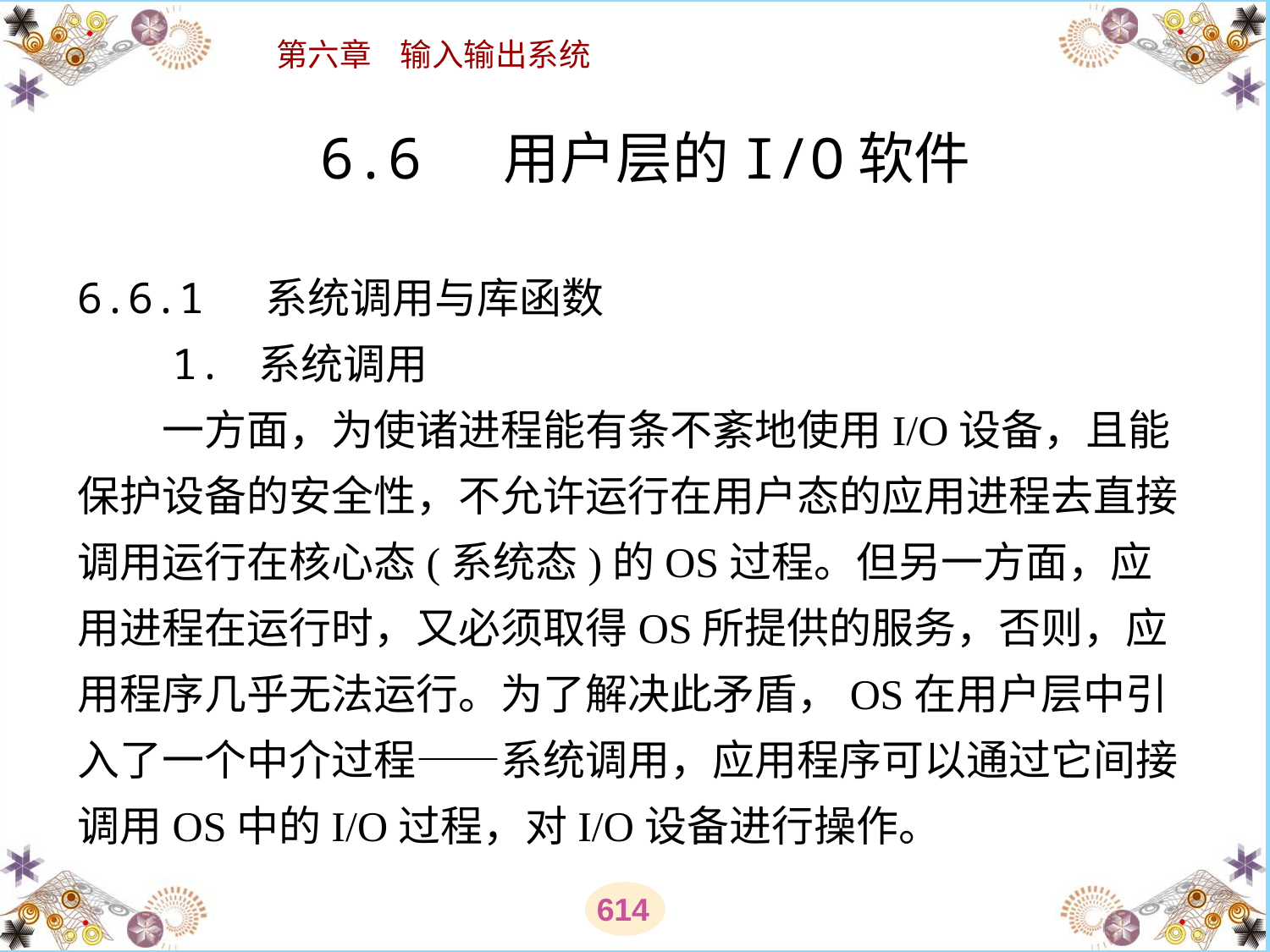

# 6.6  用户层的I/O软件 6.6.1  系统调用与库函数 　　1. 系统调用 　　一方面，为使诸进程能有条不紊地使用I/O设备，且能保护设备的安全性，不允许运行在用户态的应用进程去直接调用运行在核心态(系统态)的OS过程。但另一方面，应用进程在运行时，又必须取得OS所提供的服务，否则，应用程序几乎无法运行。为了解决此矛盾，OS在用户层中引入了一个中介过程——系统调用，应用程序可以通过它间接调用OS中的I/O过程，对I/O设备进行操作。